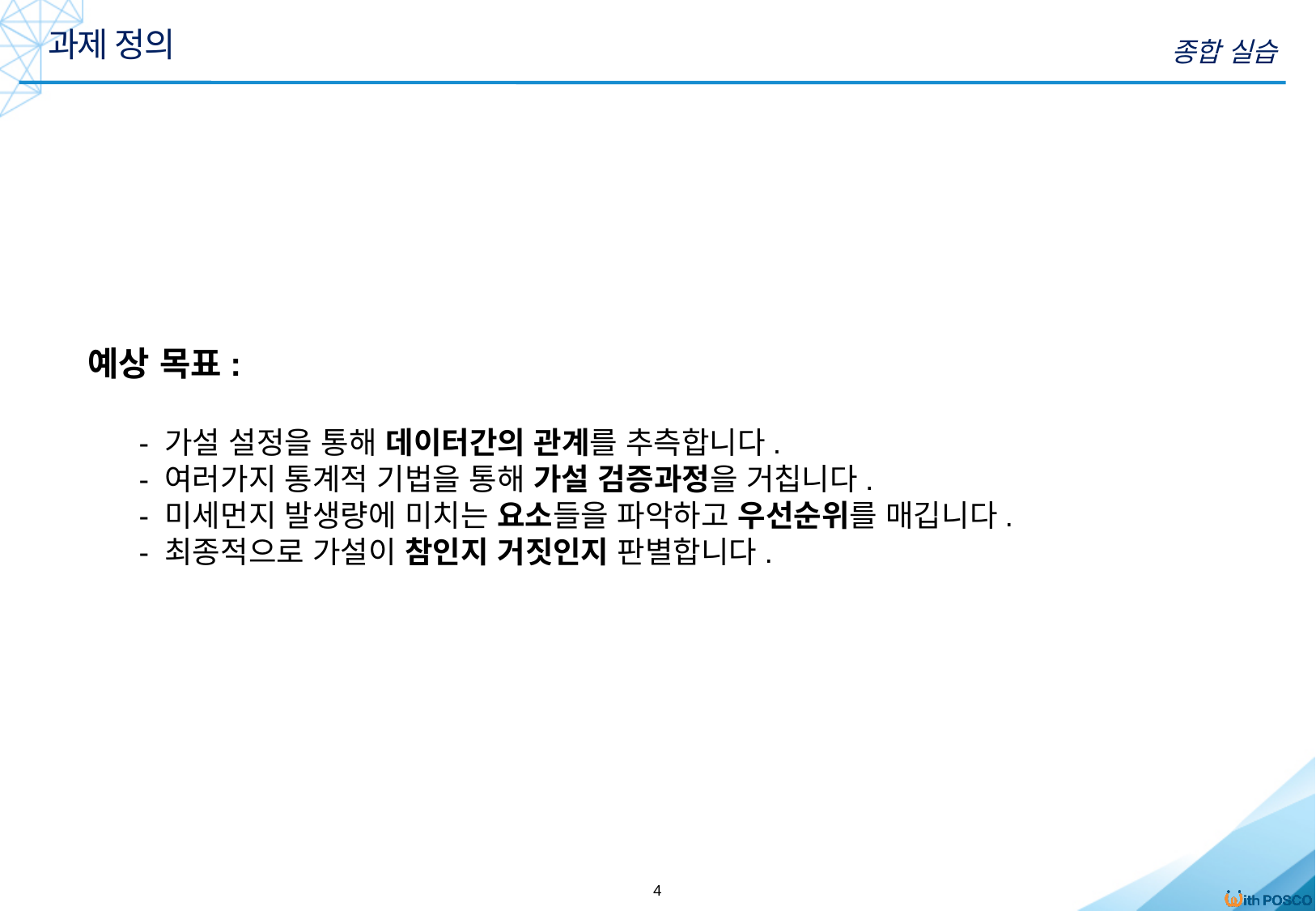

과제 정의
종합 실습

예상 목표:

      - 가설 설정을 통해 데이터간의 관계를 추측합니다.
      - 여러가지 통계적 기법을 통해 가설 검증과정을 거칩니다.
      - 미세먼지 발생량에 미치는 요소들을 파악하고 우선순위를 매깁니다.
      - 최종적으로 가설이 참인지 거짓인지 판별합니다.